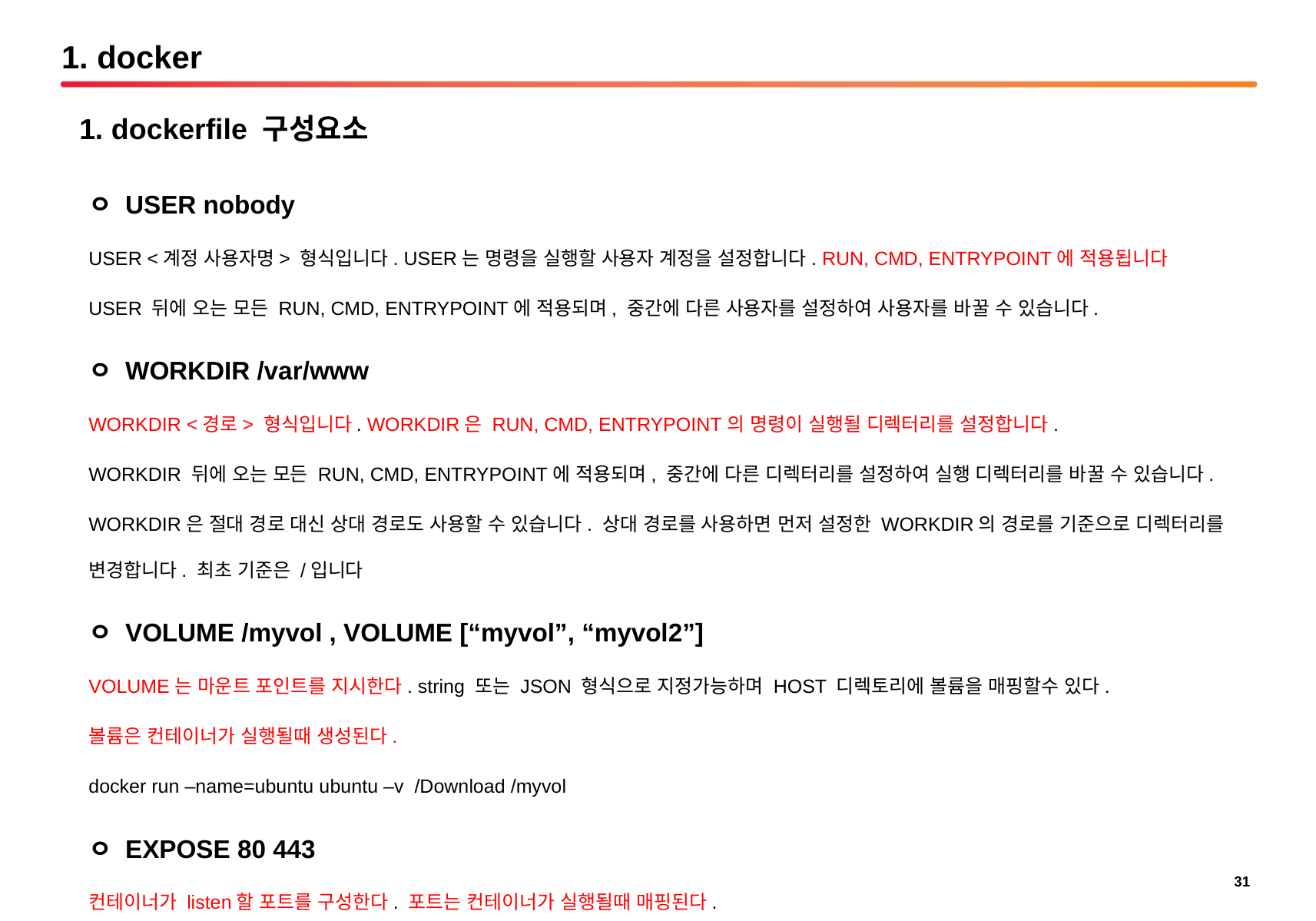

# 1. docker
1. dockerfile 구성요소

ㅇ USER nobody
USER <계정 사용자명> 형식입니다. USER는 명령을 실행할 사용자 계정을 설정합니다. RUN, CMD, ENTRYPOINT에 적용됩니다
USER 뒤에 오는 모든 RUN, CMD, ENTRYPOINT에 적용되며, 중간에 다른 사용자를 설정하여 사용자를 바꿀 수 있습니다.
ㅇ WORKDIR /var/www
WORKDIR <경로> 형식입니다. WORKDIR은 RUN, CMD, ENTRYPOINT의 명령이 실행될 디렉터리를 설정합니다.
WORKDIR 뒤에 오는 모든 RUN, CMD, ENTRYPOINT에 적용되며, 중간에 다른 디렉터리를 설정하여 실행 디렉터리를 바꿀 수 있습니다.
WORKDIR은 절대 경로 대신 상대 경로도 사용할 수 있습니다. 상대 경로를 사용하면 먼저 설정한 WORKDIR의 경로를 기준으로 디렉터리를 변경합니다. 최초 기준은 /입니다
ㅇ VOLUME /myvol , VOLUME [“myvol”, “myvol2”]
VOLUME는 마운트 포인트를 지시한다. string 또는 JSON 형식으로 지정가능하며 HOST 디렉토리에 볼륨을 매핑할수 있다.
볼륨은 컨테이너가 실행될때 생성된다.
docker run –name=ubuntu ubuntu –v  /Download /myvol
ㅇ EXPOSE 80 443
컨테이너가 listen할 포트를 구성한다. 포트는 컨테이너가 실행될때 매핑된다.
docker run –p 80:80 –name=ubuntu ubuntu